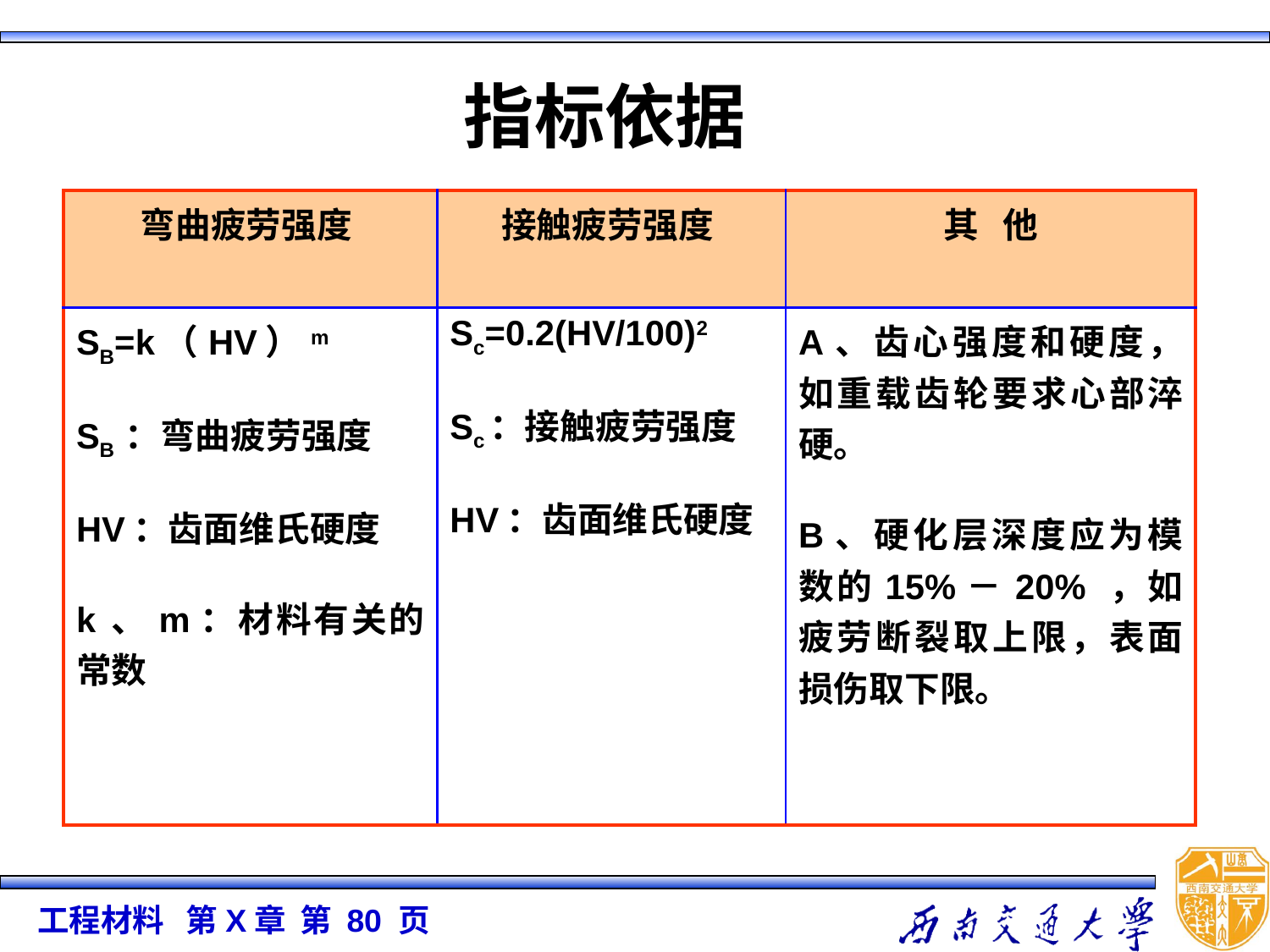

# 指标依据
| 弯曲疲劳强度 | 接触疲劳强度 | 其 他 |
| --- | --- | --- |
| SB=k（HV）m SB ：弯曲疲劳强度 HV：齿面维氏硬度 k 、m：材料有关的常数 | Sc=0.2(HV/100)2 Sc：接触疲劳强度 HV：齿面维氏硬度 | A、齿心强度和硬度， 如重载齿轮要求心部淬硬。 B、硬化层深度应为模数的15%－20% ，如疲劳断裂取上限，表面损伤取下限。 |